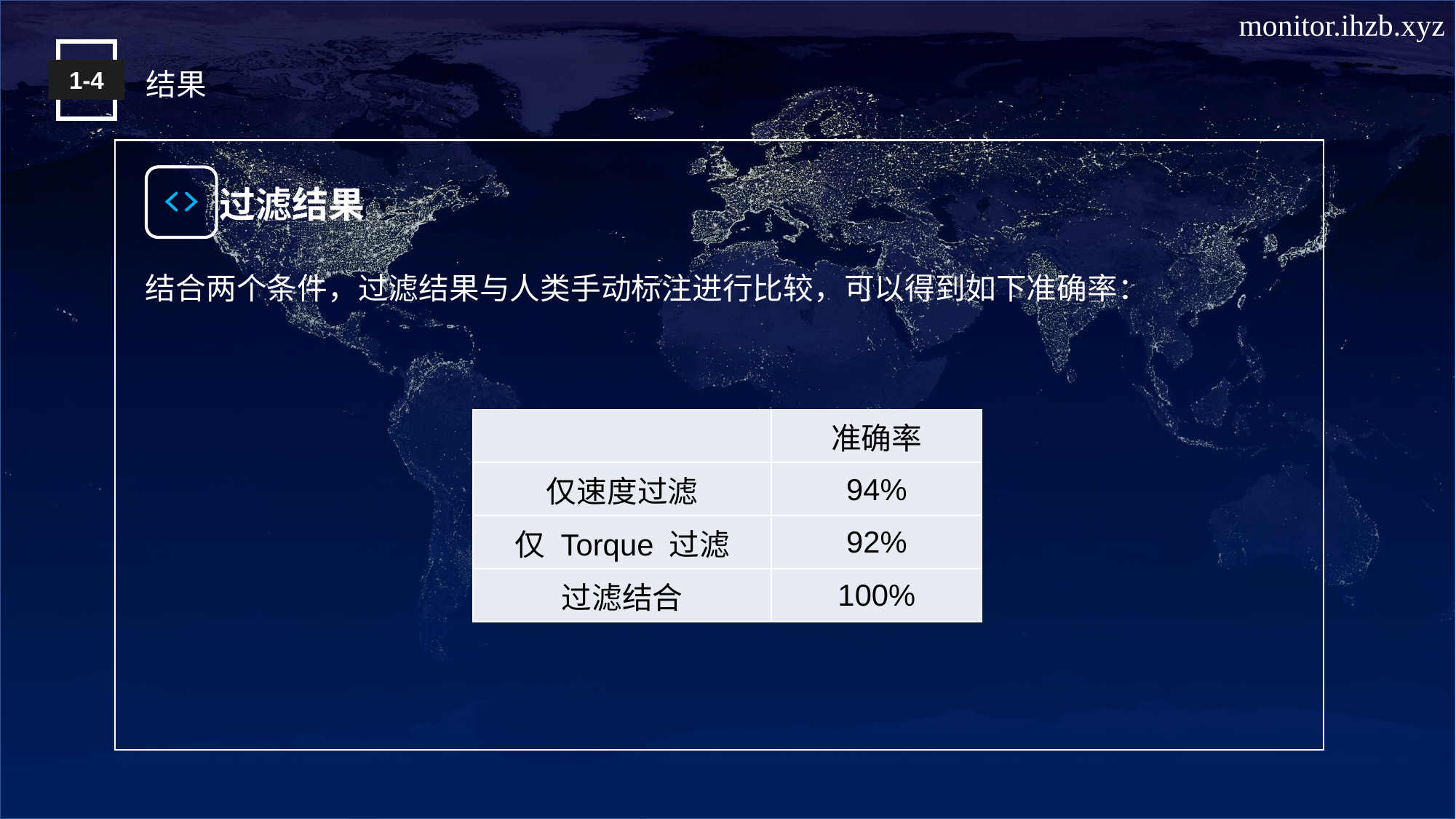

1-4
结果

        过滤结果

结合两个条件，过滤结果与人类手动标注进行比较，可以得到如下准确率：
|  | 准确率 |
| --- | --- |
| 仅速度过滤 | 94% |
| 仅 Torque 过滤 | 92% |
| 过滤结合 | 100% |